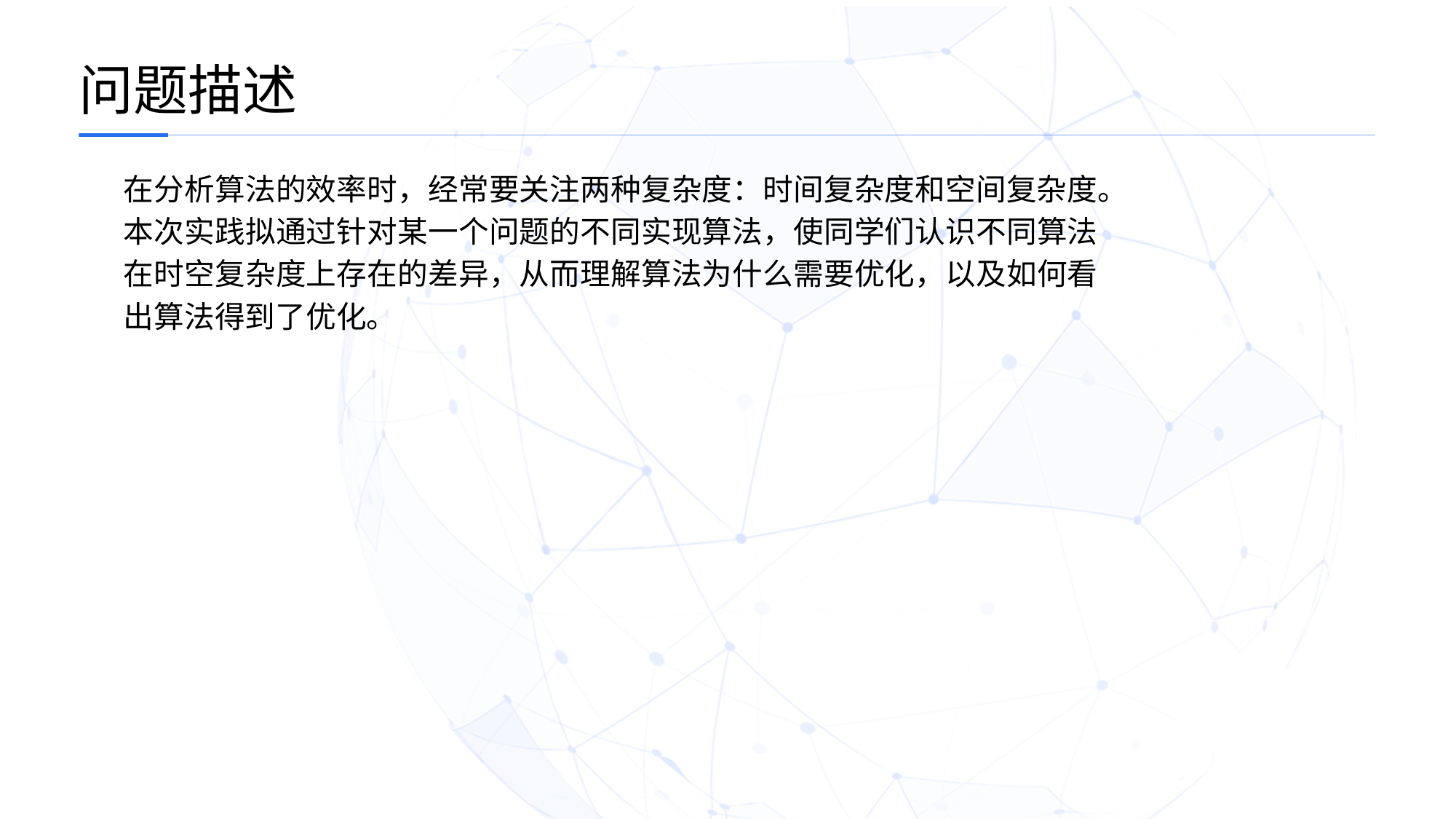

问题描述
在分析算法的效率时，经常要关注两种复杂度：时间复杂度和空间复杂度。
本次实践拟通过针对某一个问题的不同实现算法，使同学们认识不同算法在时空复杂度上存在的差异，从而理解算法为什么需要优化，以及如何看出算法得到了优化。